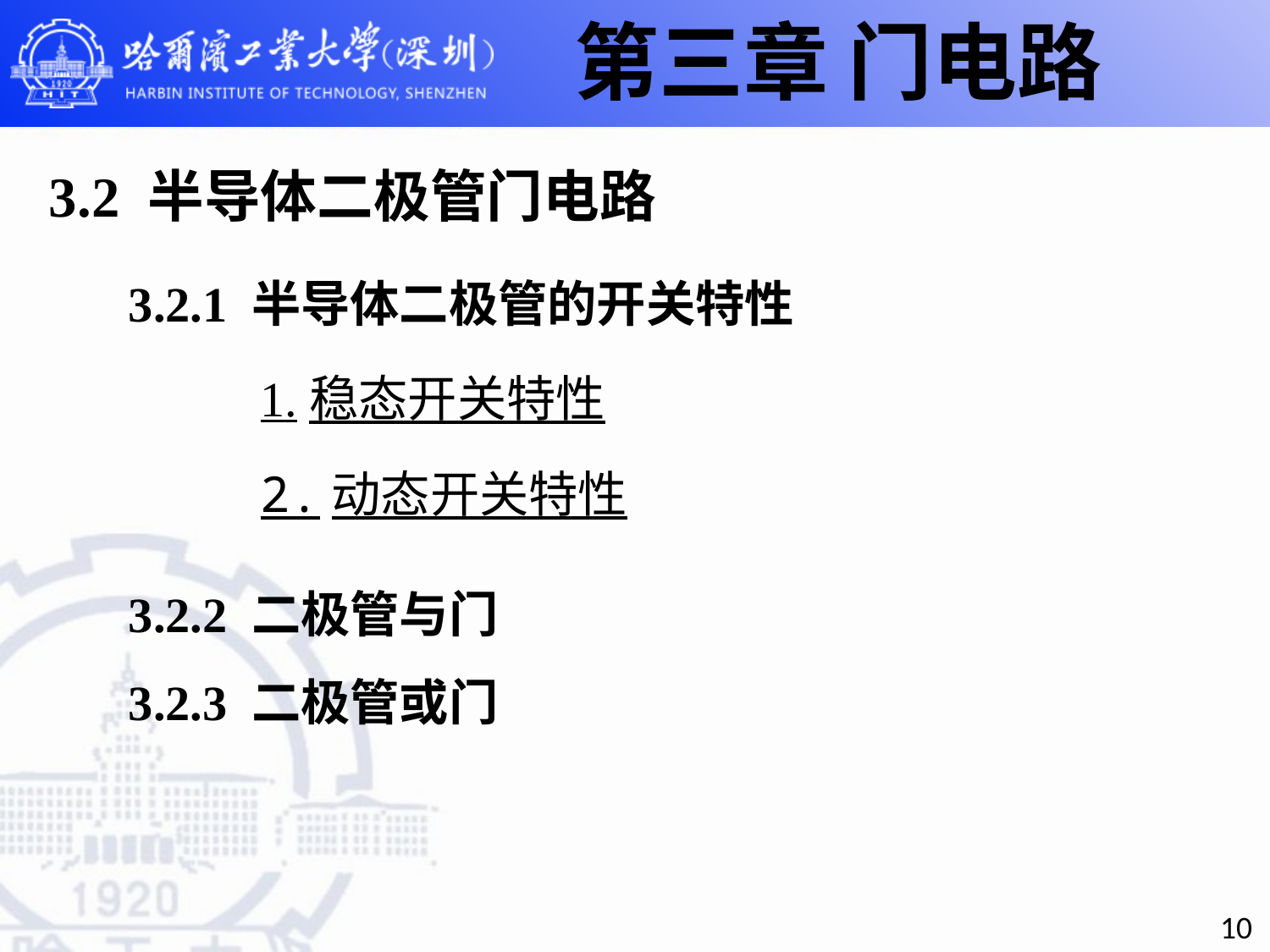

第三章 门电路
# 3.2 半导体二极管门电路
3.2.1 半导体二极管的开关特性
1.稳态开关特性
2.动态开关特性
3.2.2 二极管与门
3.2.3 二极管或门